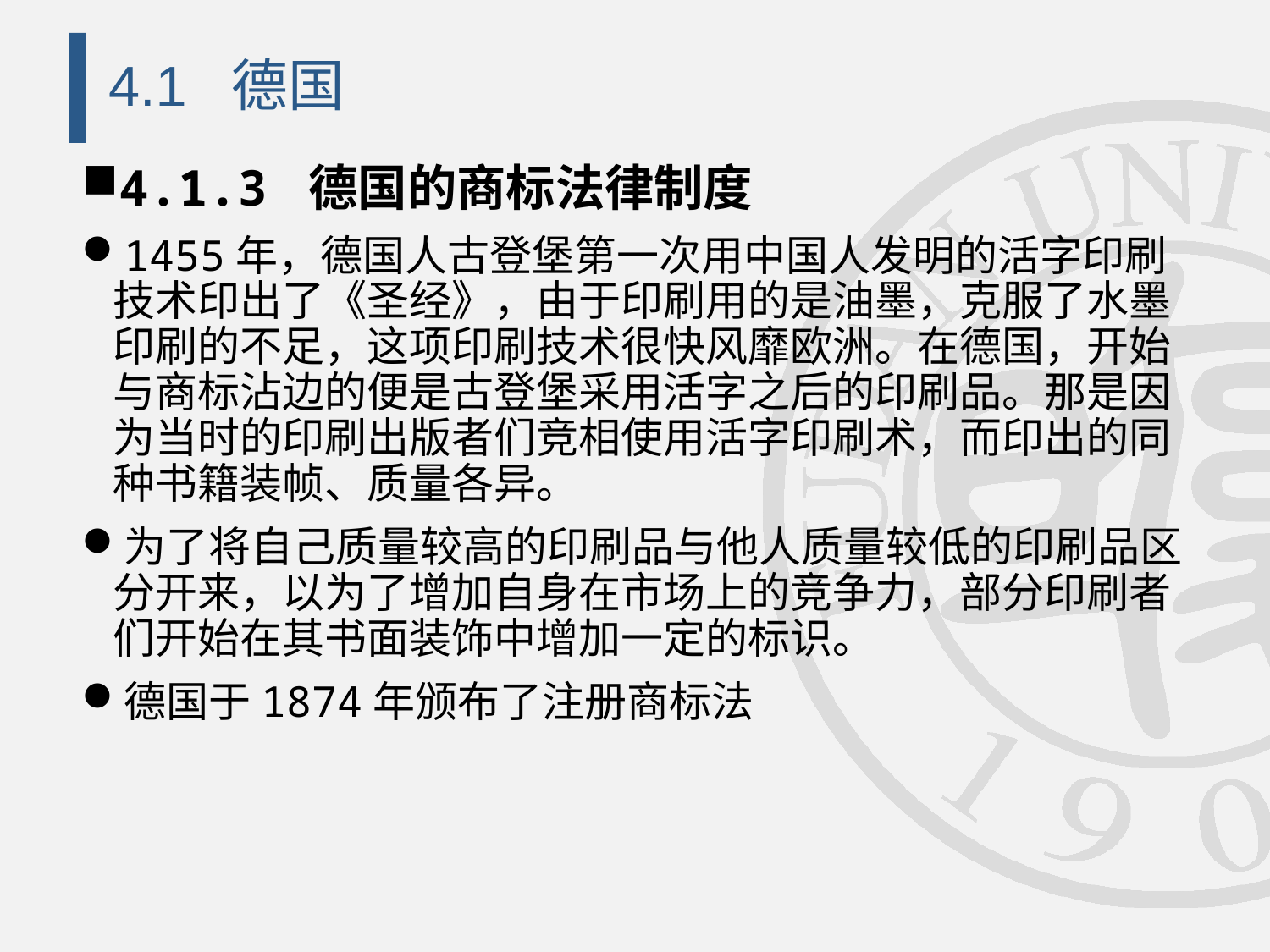

# 4.1  德国
4.1.3 德国的商标法律制度
1455年，德国人古登堡第一次用中国人发明的活字印刷技术印出了《圣经》，由于印刷用的是油墨，克服了水墨印刷的不足，这项印刷技术很快风靡欧洲。在德国，开始与商标沾边的便是古登堡采用活字之后的印刷品。那是因为当时的印刷出版者们竞相使用活字印刷术，而印出的同种书籍装帧、质量各异。
为了将自己质量较高的印刷品与他人质量较低的印刷品区分开来，以为了增加自身在市场上的竞争力，部分印刷者们开始在其书面装饰中增加一定的标识。
德国于1874年颁布了注册商标法